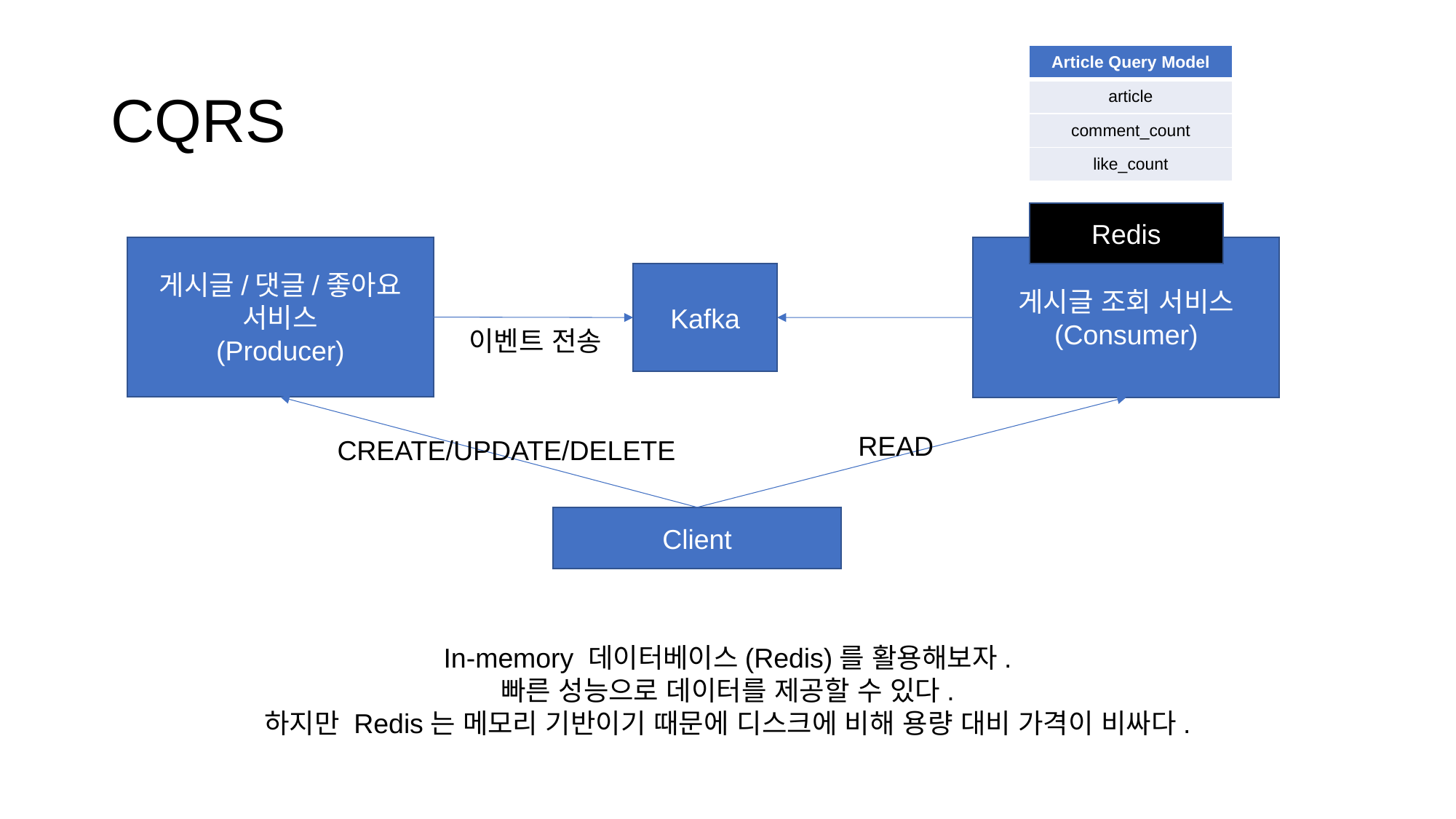

# CQRS
| Article Query Model |
| --- |
| article |
| comment\_count |
| like\_count |
Redis
게시글/댓글/좋아요
서비스
(Producer)
게시글 조회 서비스
(Consumer)
Kafka
이벤트 전송
READ
CREATE/UPDATE/DELETE
Client
In-memory 데이터베이스(Redis)를 활용해보자.
빠른 성능으로 데이터를 제공할 수 있다.
하지만 Redis는 메모리 기반이기 때문에 디스크에 비해 용량 대비 가격이 비싸다.